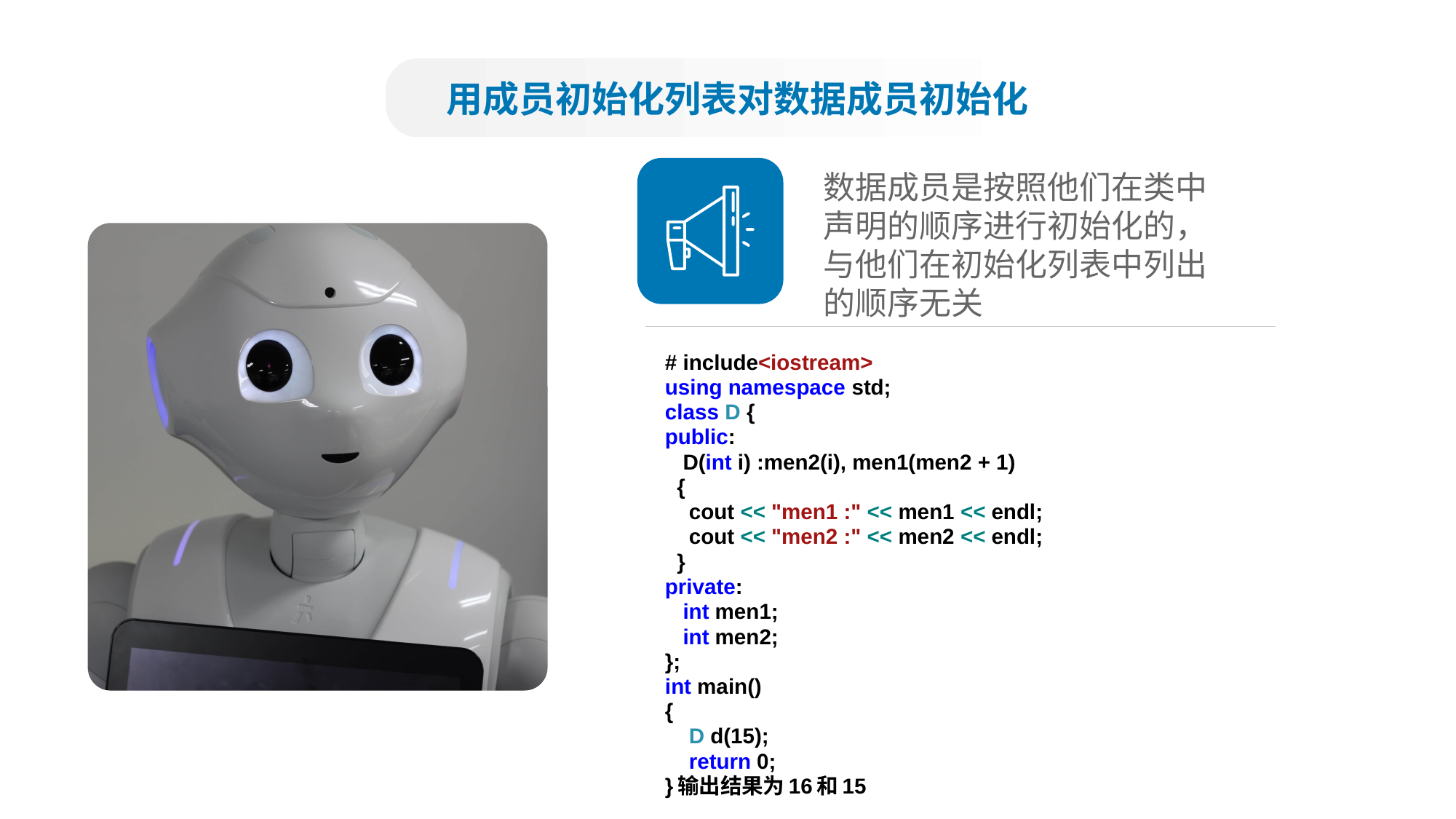

用成员初始化列表对数据成员初始化

数据成员是按照他们在类中
声明的顺序进行初始化的，
与他们在初始化列表中列出
的顺序无关

# include<iostream>
using namespace std;
class D {
public:
   D(int i) :men2(i), men1(men2 + 1)
  {
    cout << "men1 :" << men1 << endl;
    cout << "men2 :" << men2 << endl;
  }
private:
   int men1;
   int men2;
};
int main()
{
    D d(15);
    return 0;
}输出结果为16和15